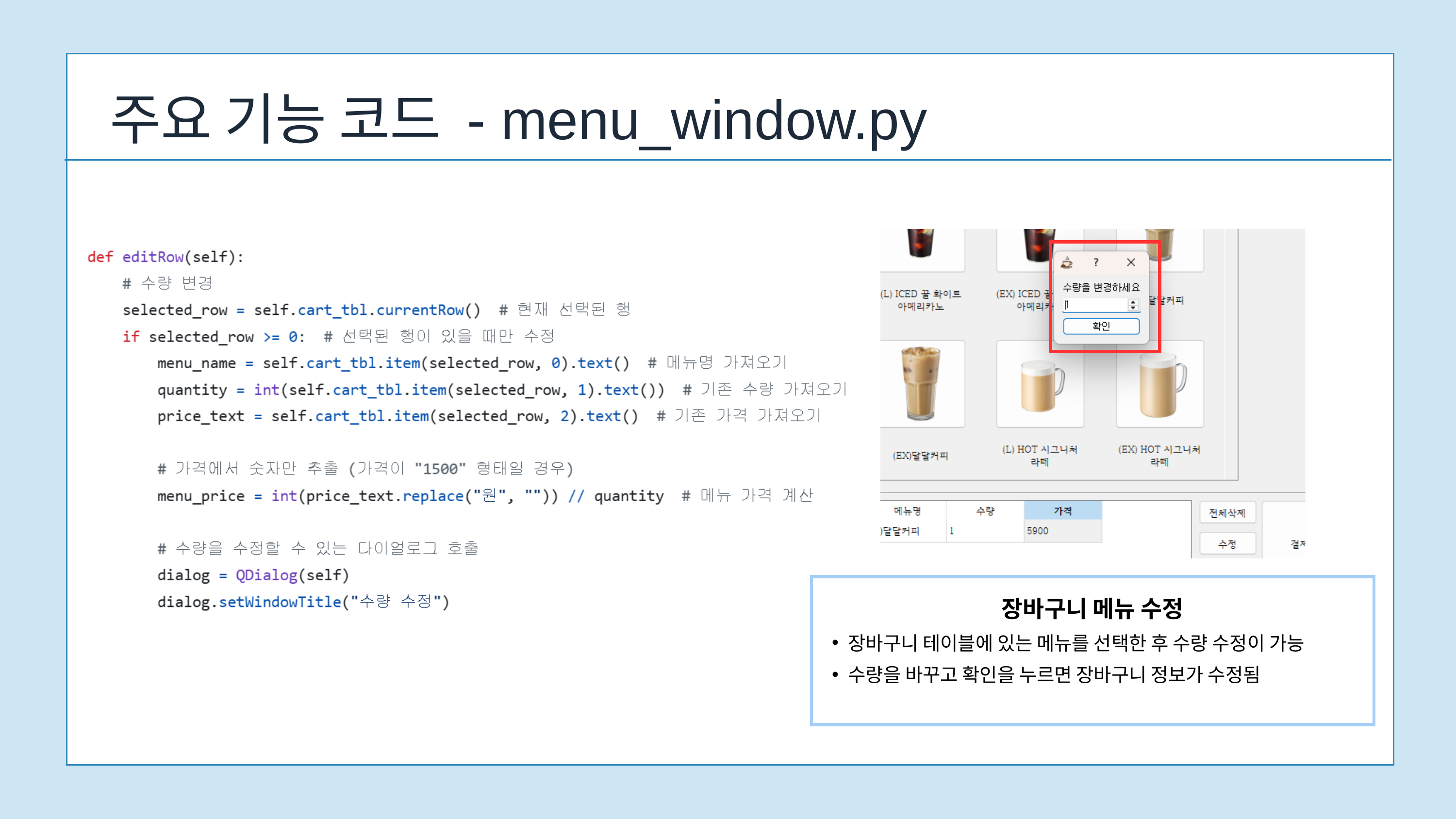

주요 기능 코드 - menu_window.py

장바구니 메뉴 수정
장바구니 테이블에 있는 메뉴를 선택한 후 수량 수정이 가능
수량을 바꾸고 확인을 누르면 장바구니 정보가 수정됨